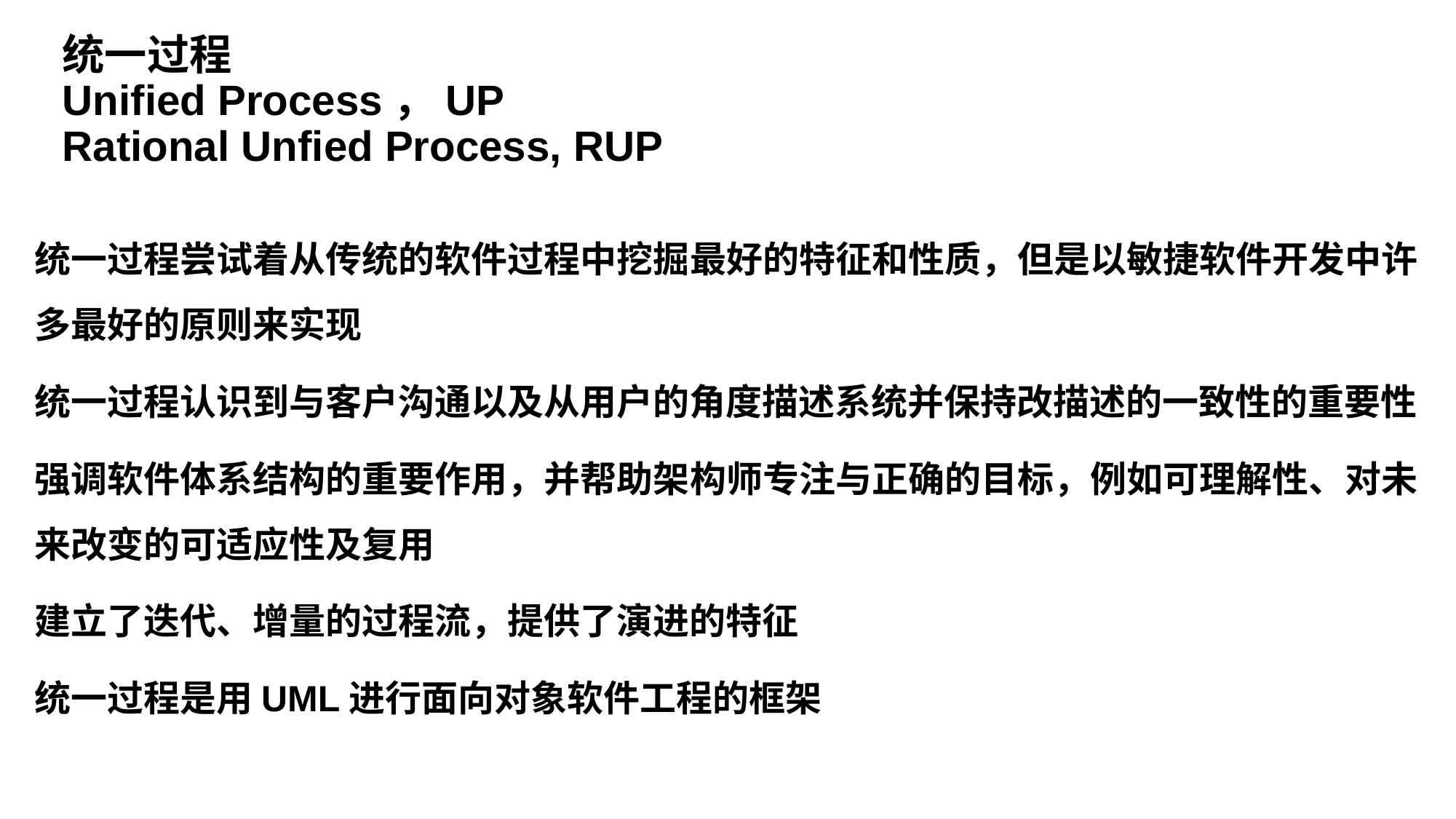

统一过程
Unified Process，UP
Rational Unfied Process, RUP

统一过程尝试着从传统的软件过程中挖掘最好的特征和性质，但是以敏捷软件开发中许多最好的原则来实现
统一过程认识到与客户沟通以及从用户的角度描述系统并保持改描述的一致性的重要性
强调软件体系结构的重要作用，并帮助架构师专注与正确的目标，例如可理解性、对未来改变的可适应性及复用
建立了迭代、增量的过程流，提供了演进的特征
统一过程是用UML进行面向对象软件工程的框架